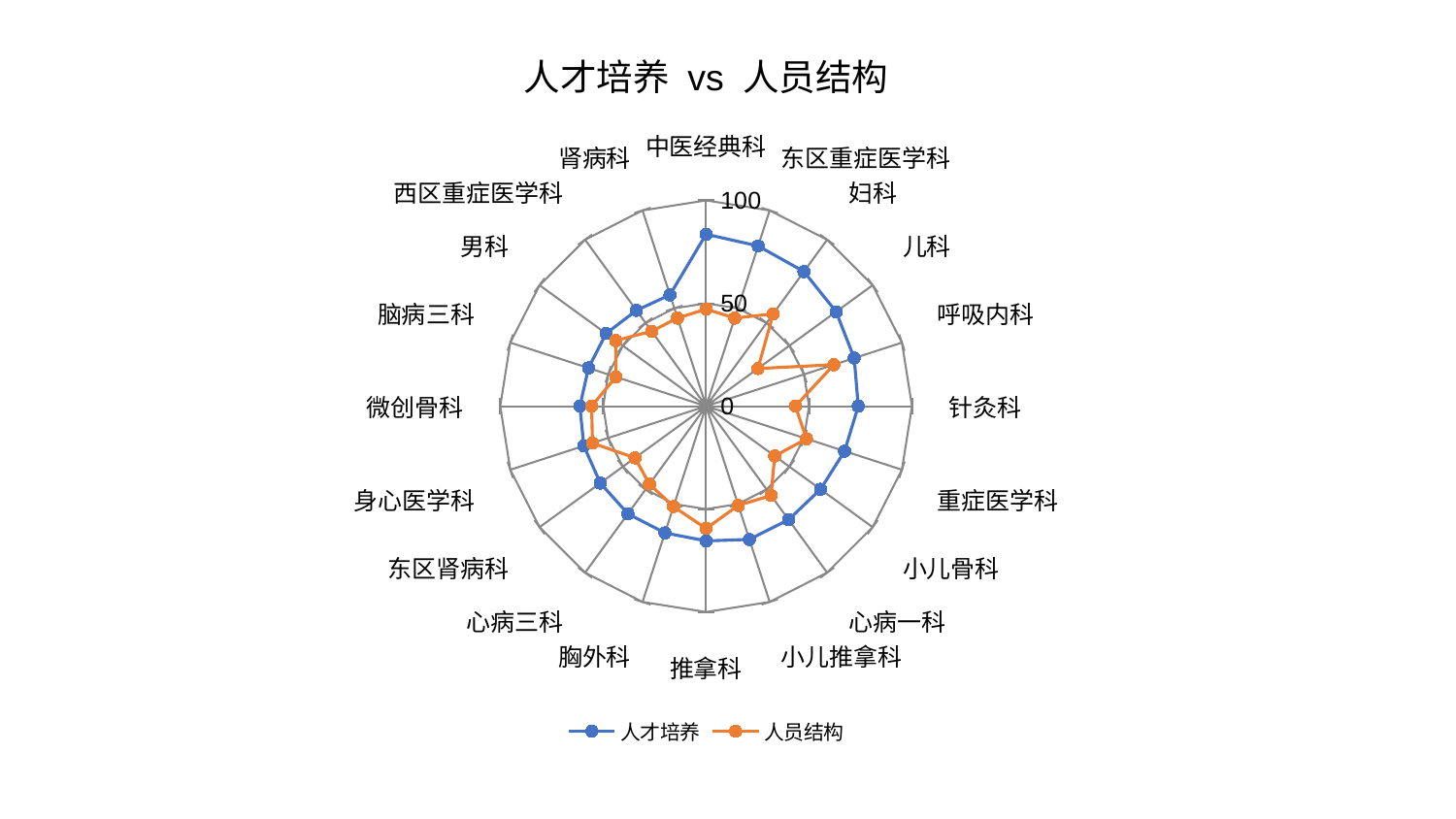

### Chart: 人才培养 vs 人员结构

| Category | 人才培养 | 人员结构 |
|---|---|---|
| 中医经典科 | 83.57223997374713 | 47.16770307055364 |
| 东区重症医学科 | 81.86022853627856 | 45.01430057517113 |
| 妇科 | 80.83475489443515 | 55.44203059341581 |
| 儿科 | 78.05654322250422 | 31.138281367985346 |
| 呼吸内科 | 75.66609034169288 | 65.25144232049696 |
| 针灸科 | 73.89291855948896 | 43.37450177610171 |
| 重症医学科 | 70.73844100047283 | 51.26890750529046 |
| 小儿骨科 | 68.69952006950422 | 41.22464852717509 |
| 心病一科 | 68.18556249977117 | 53.66115509265036 |
| 小儿推拿科 | 68.08737409467676 | 50.680691147098045 |
| 推拿科 | 65.45955068149887 | 59.451526733401245 |
| 胸外科 | 64.74690302266286 | 51.293535364081066 |
| 心病三科 | 64.63444106599373 | 46.81937494681213 |
| 东区肾病科 | 63.553801003489376 | 42.72445680305861 |
| 身心医学科 | 62.4604557495172 | 58.04216328679877 |
| 微创骨科 | 61.32053619090893 | 55.60411228853651 |
| 脑病三科 | 60.08721068482428 | 46.08399167726324 |
| 男科 | 60.079755975833514 | 54.24760825083693 |
| 西区重症医学科 | 57.55602496875414 | 45.02672127154376 |
| 肾病科 | 56.87290595013412 | 45.03792985241226 |
88